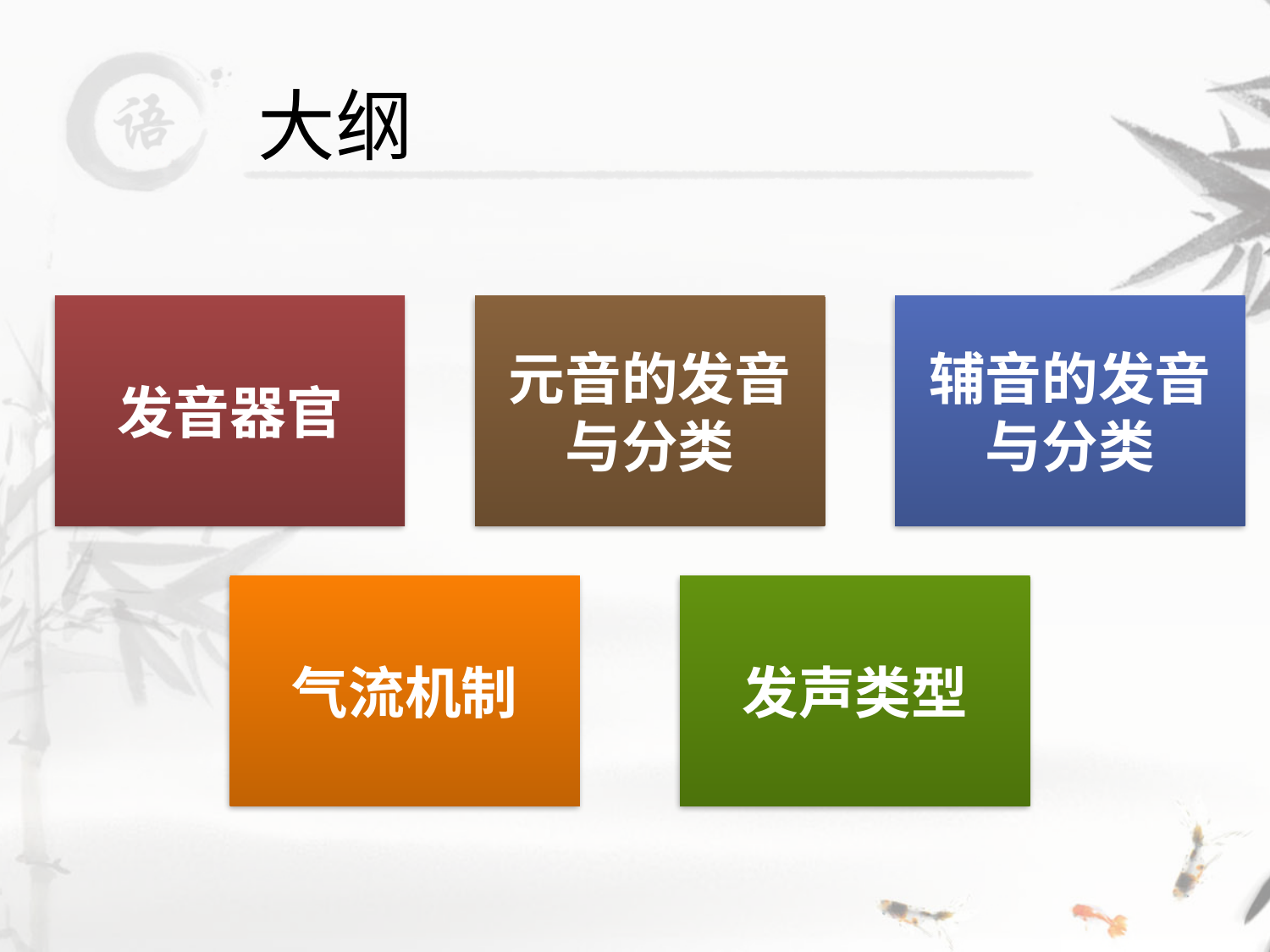

# 大纲

发音器官
元音的发音
与分类
辅音的发音与分类
气流机制
发声类型